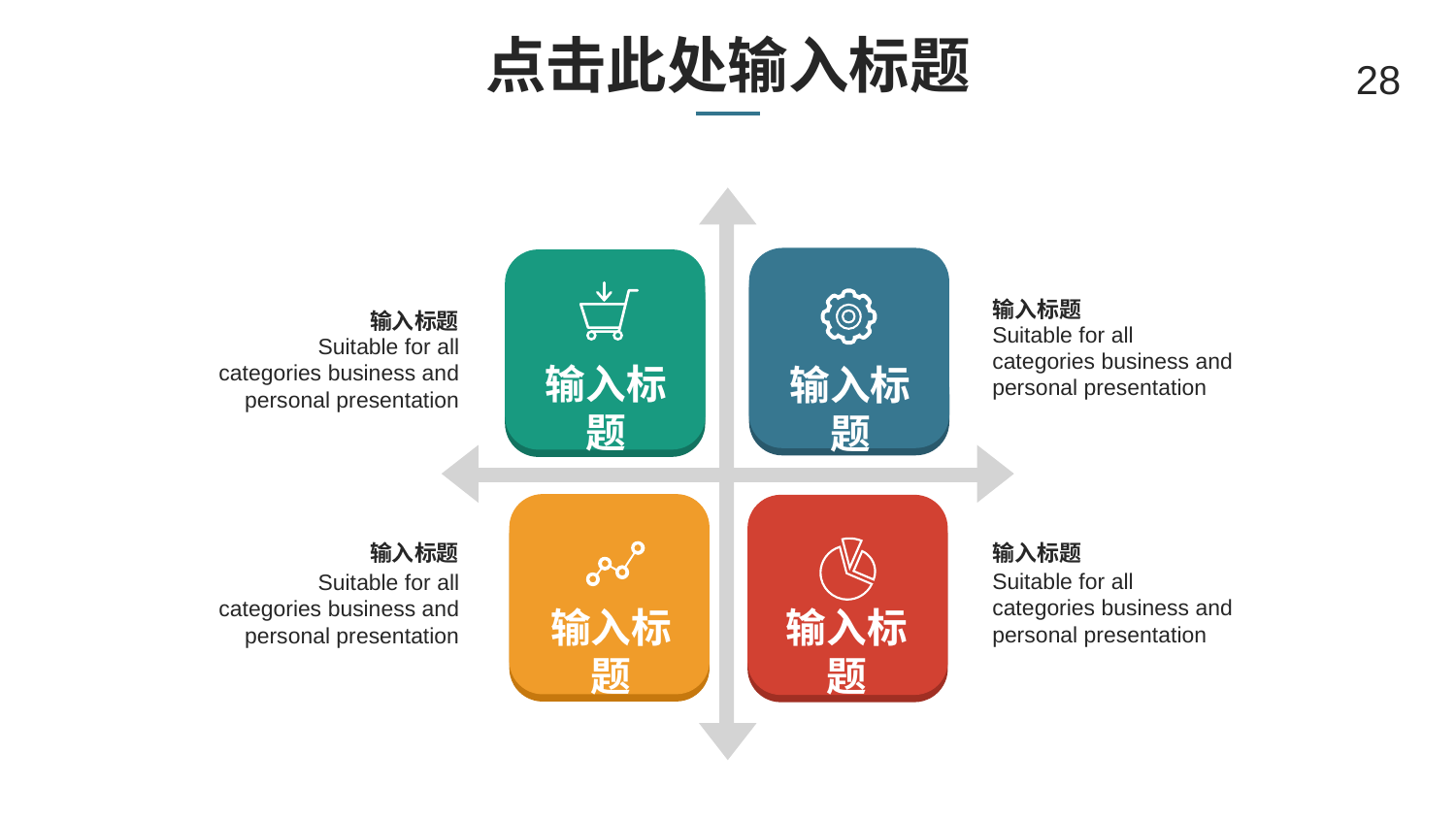

# 点击此处输入标题
28

输入标题

输入标题

输入标题
输入标题
Suitable for all categories business and personal presentation
Suitable for all categories business and personal presentation

输入标题

输入标题
输入标题
输入标题

Suitable for all categories business and personal presentation
Suitable for all categories business and personal presentation